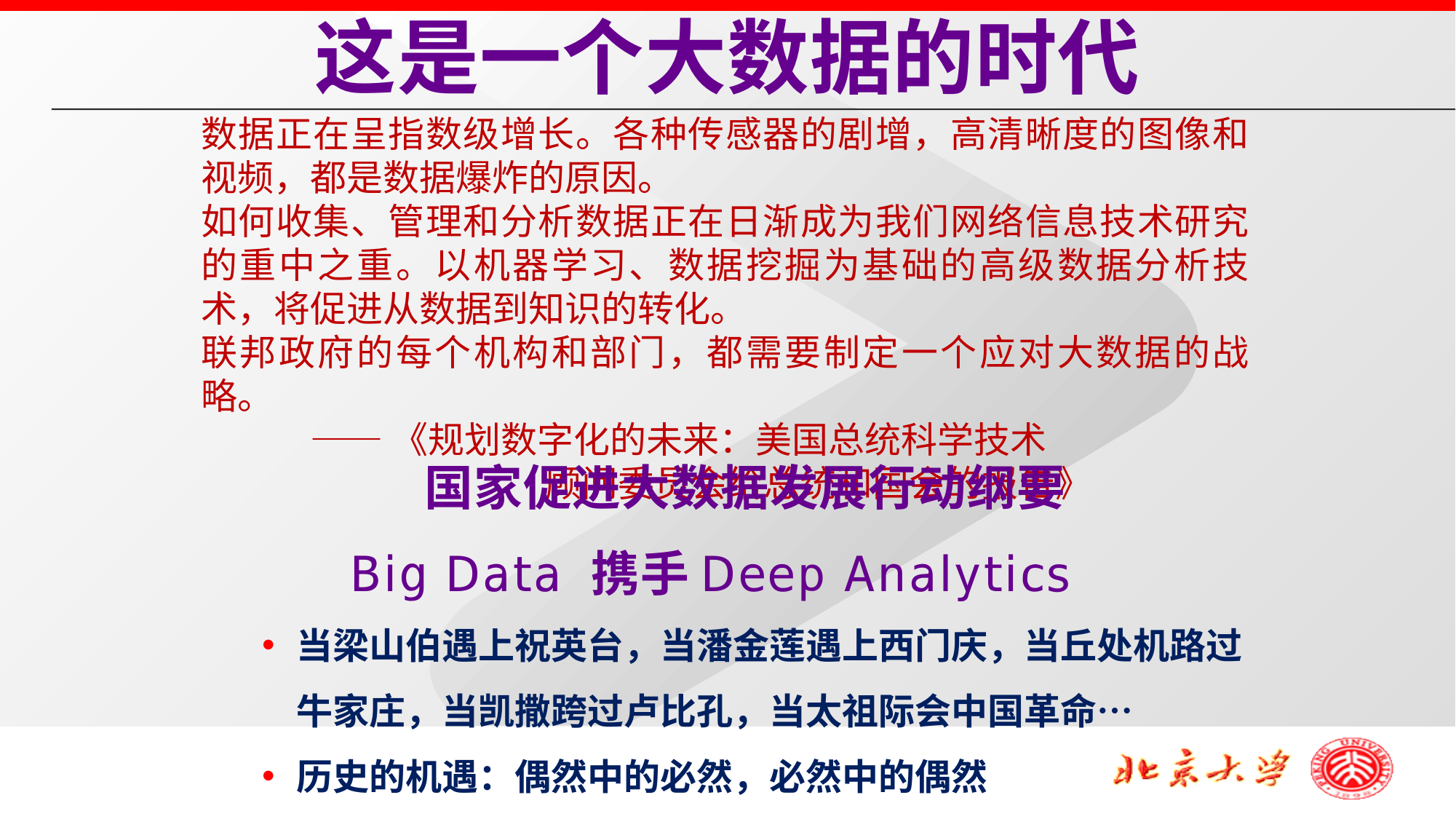

这是一个大数据的时代
数据正在呈指数级增长。各种传感器的剧增，高清晰度的图像和视频，都是数据爆炸的原因。
如何收集、管理和分析数据正在日渐成为我们网络信息技术研究的重中之重。以机器学习、数据挖掘为基础的高级数据分析技术，将促进从数据到知识的转化。
联邦政府的每个机构和部门，都需要制定一个应对大数据的战略。
    	——《规划数字化的未来：美国总统科学技术
  		   	 顾问委员会给总统和国会的报告》
国家促进大数据发展行动纲要
Big Data 携手Deep Analytics
当梁山伯遇上祝英台，当潘金莲遇上西门庆，当丘处机路过
	牛家庄，当凯撒跨过卢比孔，当太祖际会中国革命…
历史的机遇：偶然中的必然，必然中的偶然